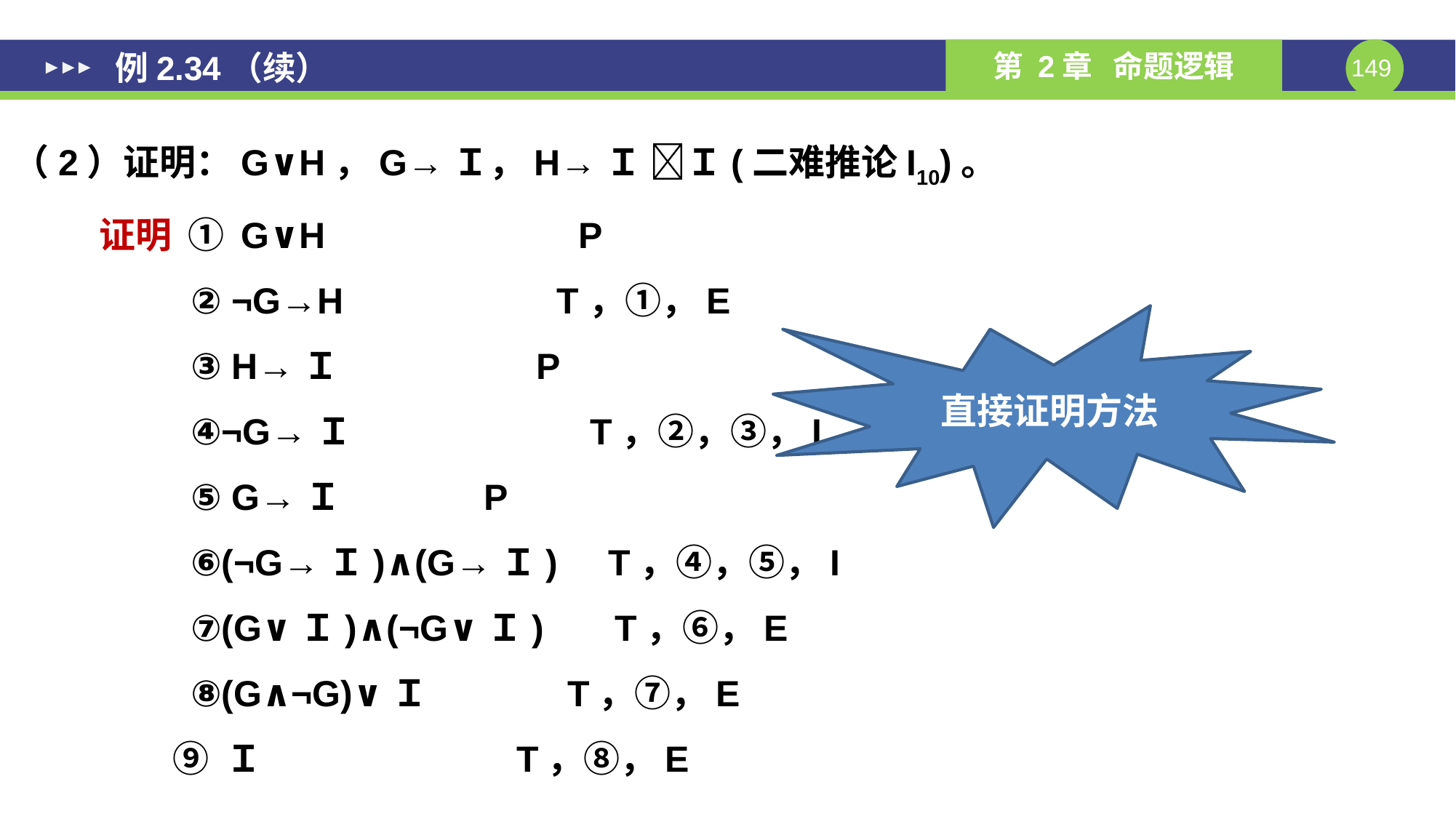

例2.34（续）
（2）证明：G∨H，G→Ｉ，H→Ｉ ⇒Ｉ(二难推论I10)。
证明  ① G∨H                         P
         ② ¬G→H                     T，①，E
         ③ H→Ｉ                       P
         ④¬G→Ｉ	                   T，②，③，I
         ⑤ G→Ｉ      	      P
         ⑥(¬G→Ｉ)∧(G→Ｉ)     T，④，⑤，I
         ⑦(G∨Ｉ)∧(¬G∨Ｉ)       T，⑥，E
         ⑧(G∧¬G)∨Ｉ                T，⑦，E
         ⑨ Ｉ                              T，⑧，E
直接证明方法